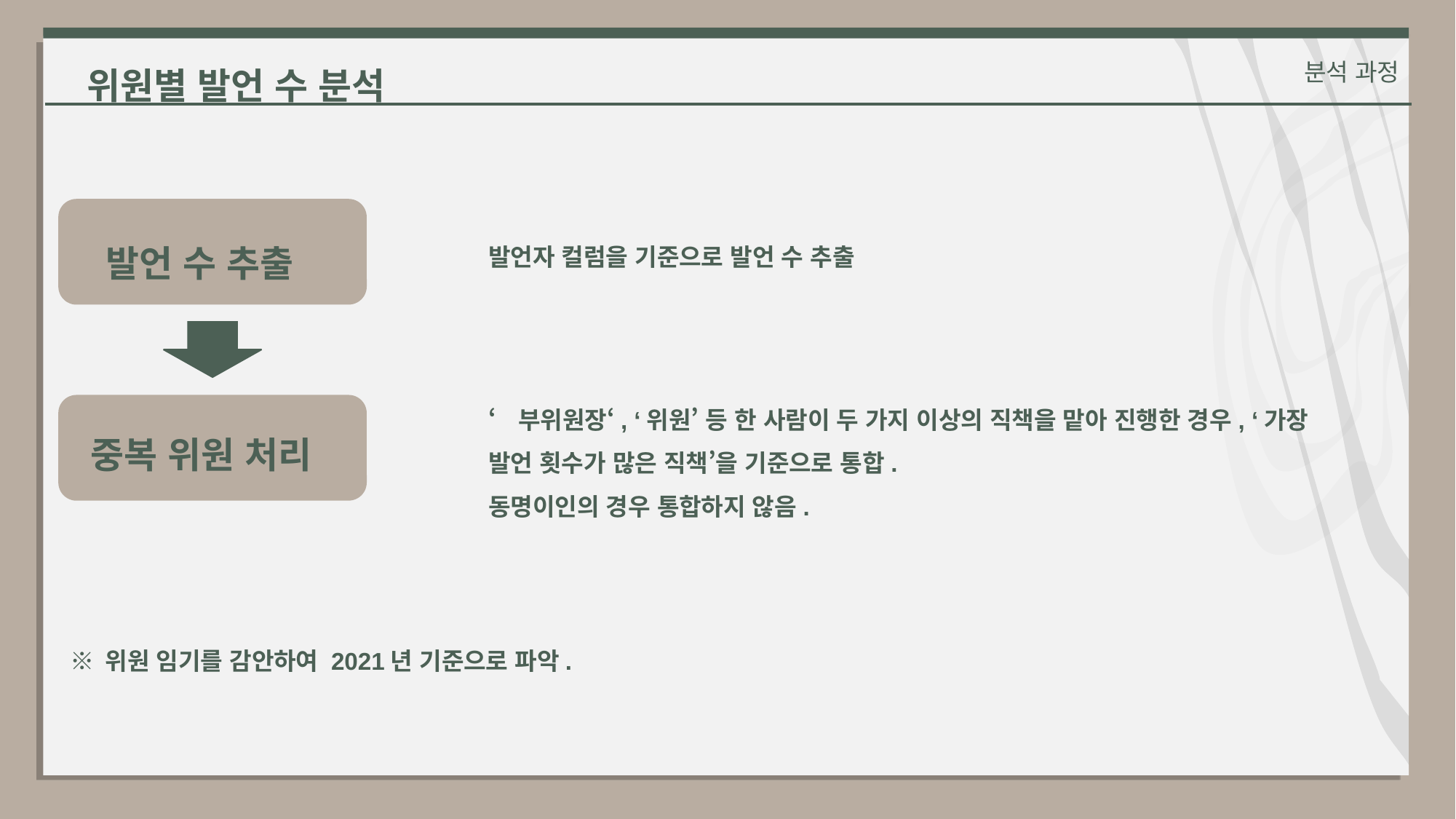

위원별 발언 수 분석
분석 과정

발언 수 추출
발언자 컬럼을 기준으로 발언 수 추출

‘부위원장‘, ‘위원’ 등 한 사람이 두 가지 이상의 직책을 맡아 진행한 경우, ‘가장 발언 횟수가 많은 직책’을 기준으로 통합.
동명이인의 경우 통합하지 않음.

중복 위원 처리
※ 위원 임기를 감안하여 2021년 기준으로 파악.